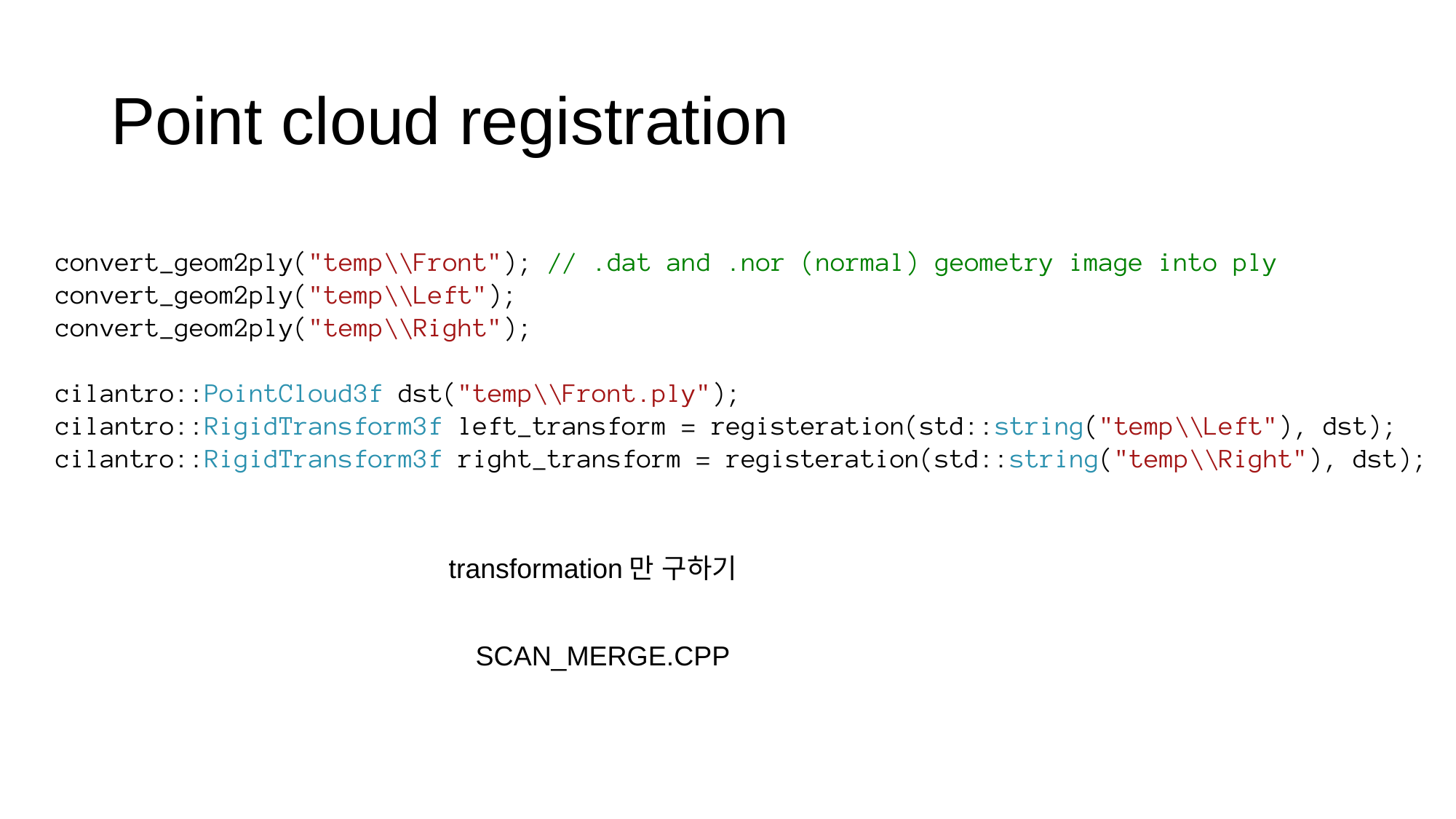

# Point cloud registration
convert_geom2ply("temp\\Front"); // .dat and .nor (normal) geometry image into ply
convert_geom2ply("temp\\Left");
convert_geom2ply("temp\\Right");

cilantro::PointCloud3f dst("temp\\Front.ply");
cilantro::RigidTransform3f left_transform = registeration(std::string("temp\\Left"), dst);
cilantro::RigidTransform3f right_transform = registeration(std::string("temp\\Right"), dst);
transformation만 구하기
SCAN_MERGE.CPP